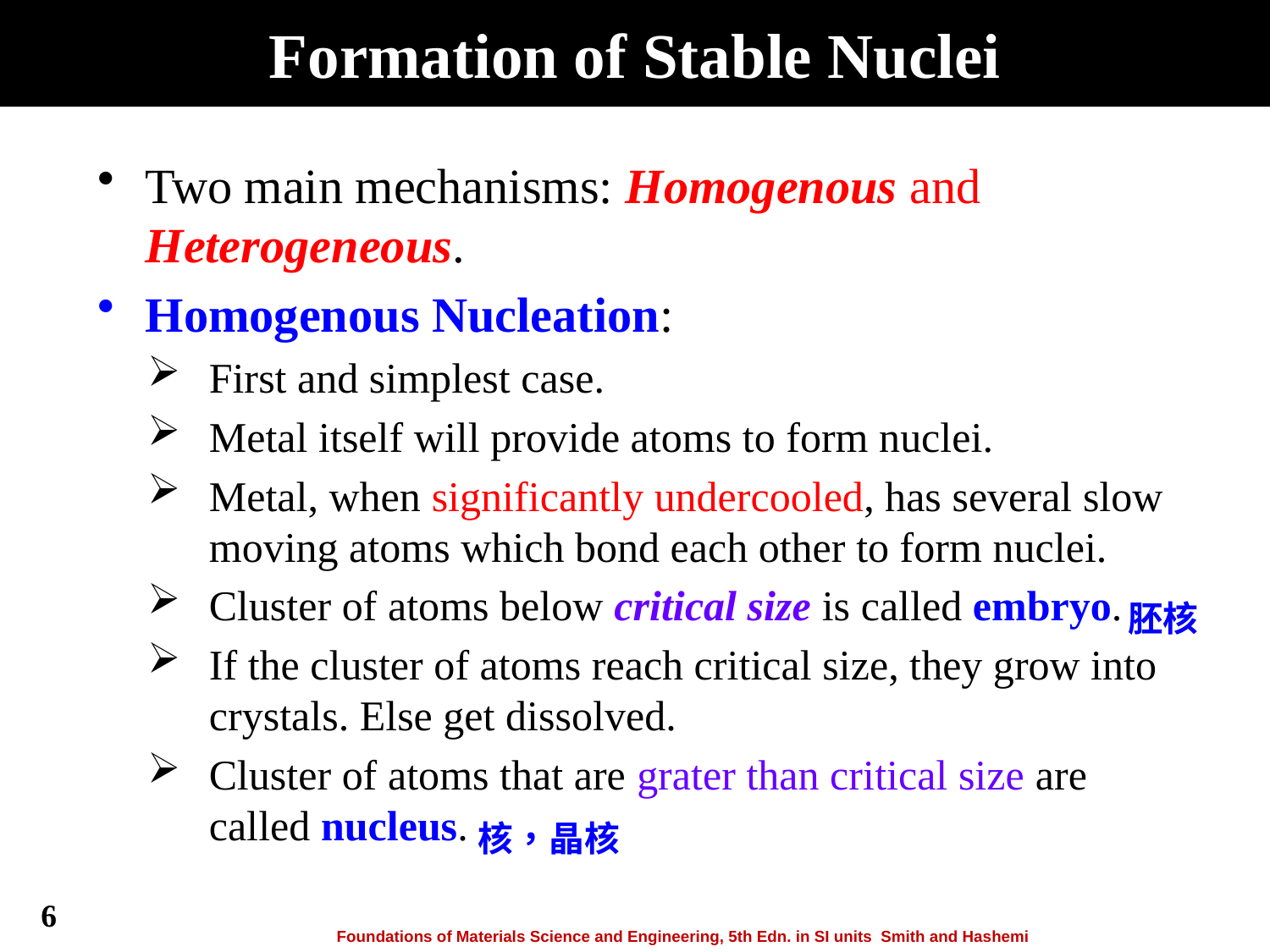

# Formation of Stable Nuclei
Two main mechanisms: Homogenous and  Heterogeneous.
Homogenous Nucleation:
First and simplest case.
Metal itself will provide atoms to form nuclei.
Metal, when significantly undercooled, has several slow moving atoms which bond each other to form nuclei.
Cluster of atoms below critical size is called embryo.
If the cluster of atoms reach critical size, they grow into crystals. Else get dissolved.
Cluster of atoms that are grater than critical size are called nucleus.

胚核
核，晶核
6